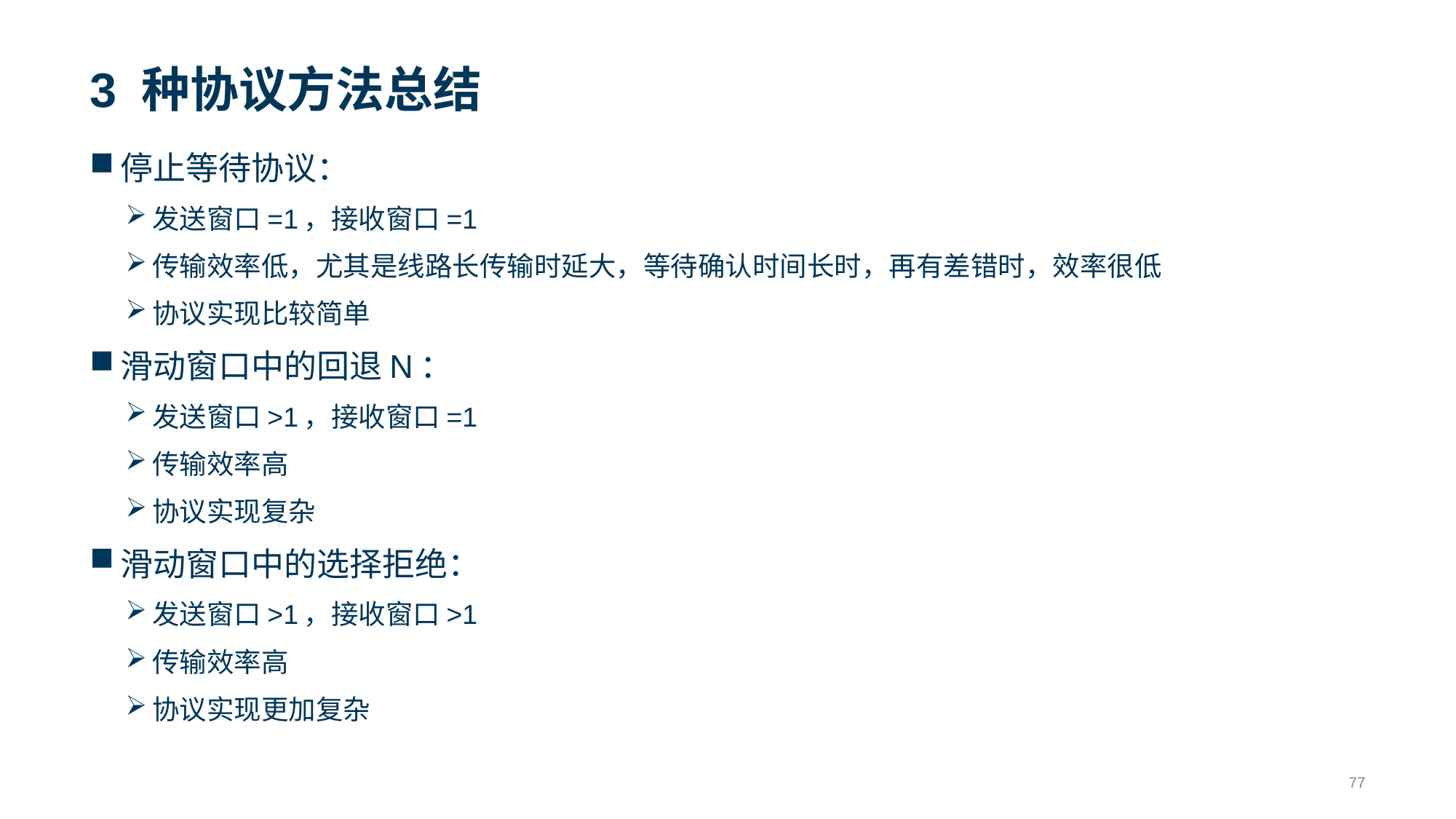

# 3 种协议方法总结
停止等待协议：
发送窗口=1，接收窗口=1
传输效率低，尤其是线路长传输时延大，等待确认时间长时，再有差错时，效率很低
协议实现比较简单
滑动窗口中的回退N：
发送窗口>1，接收窗口=1
传输效率高
协议实现复杂
滑动窗口中的选择拒绝：
发送窗口>1，接收窗口>1
传输效率高
协议实现更加复杂

77